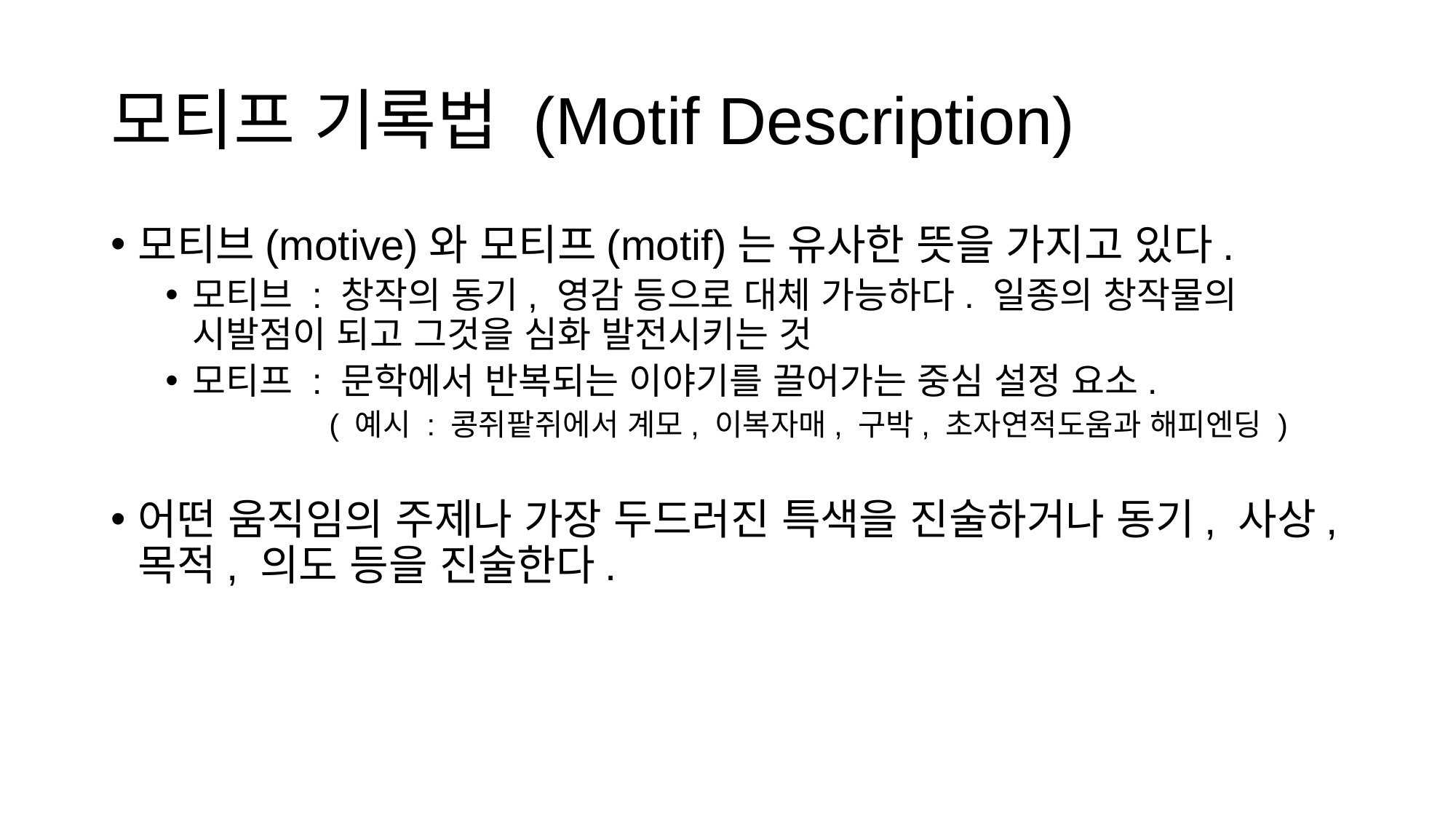

# 모티프 기록법 (Motif Description)
모티브(motive)와 모티프(motif)는 유사한 뜻을 가지고 있다.
모티브 : 창작의 동기, 영감 등으로 대체 가능하다. 일종의 창작물의 시발점이 되고 그것을 심화 발전시키는 것
모티프 : 문학에서 반복되는 이야기를 끌어가는 중심 설정 요소.
	( 예시 : 콩쥐팥쥐에서 계모, 이복자매, 구박, 초자연적도움과 해피엔딩 )

어떤 움직임의 주제나 가장 두드러진 특색을 진술하거나 동기, 사상, 목적, 의도 등을 진술한다.